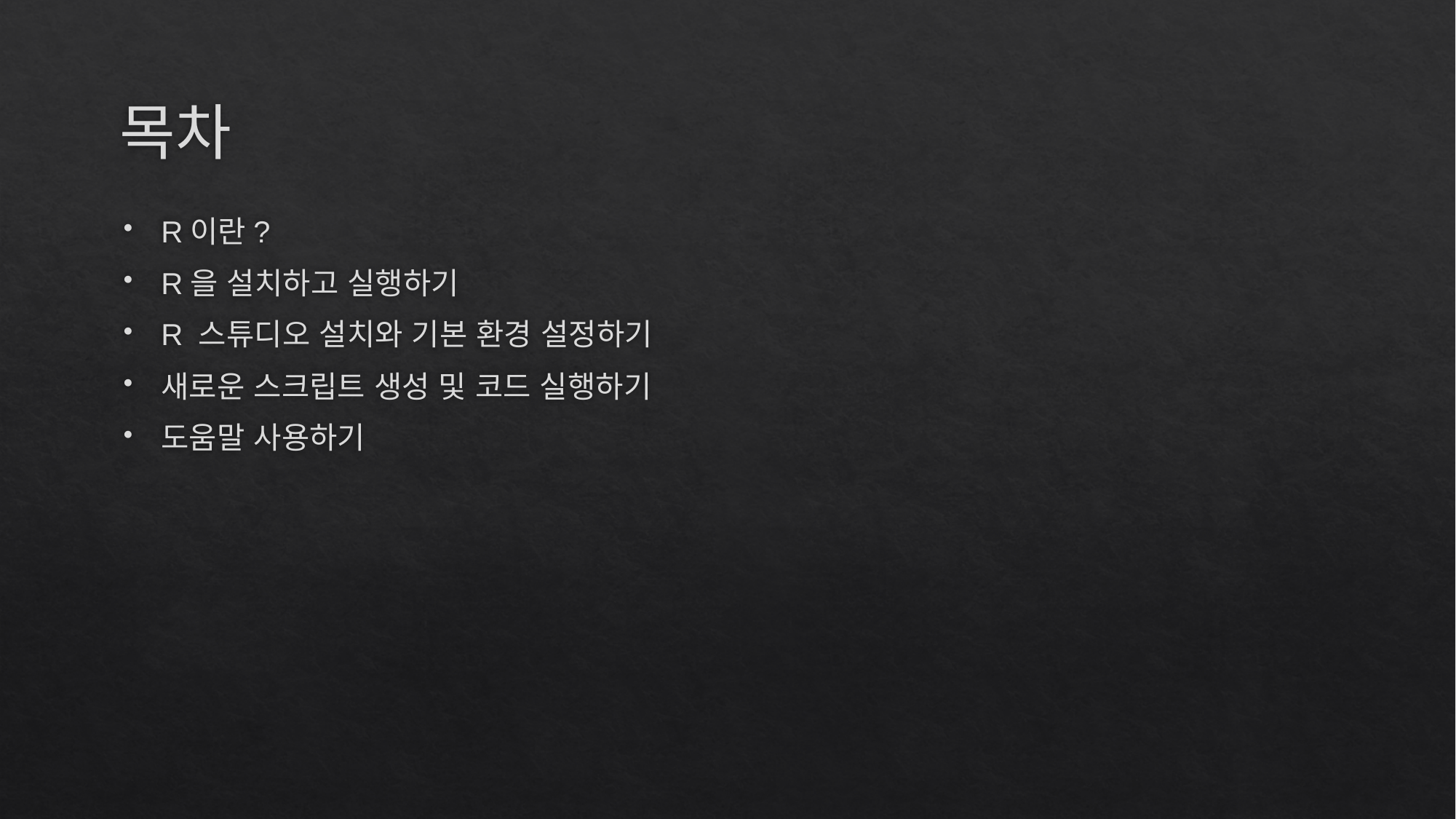

# 목차
R이란?
R을 설치하고 실행하기
R 스튜디오 설치와 기본 환경 설정하기
새로운 스크립트 생성 및 코드 실행하기
도움말 사용하기